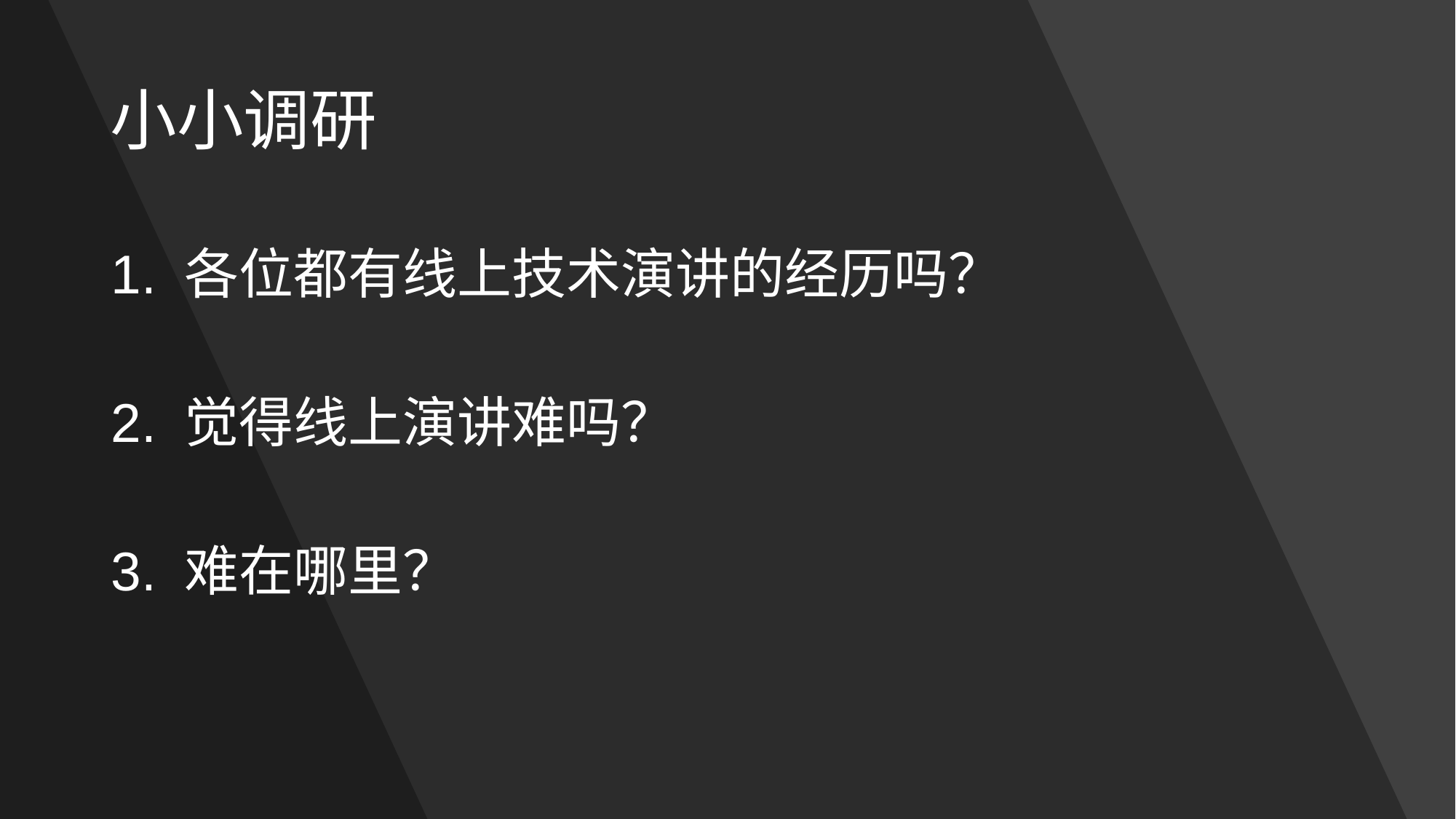

# 小小调研
1. 各位都有线上技术演讲的经历吗？

2. 觉得线上演讲难吗？

3. 难在哪里？